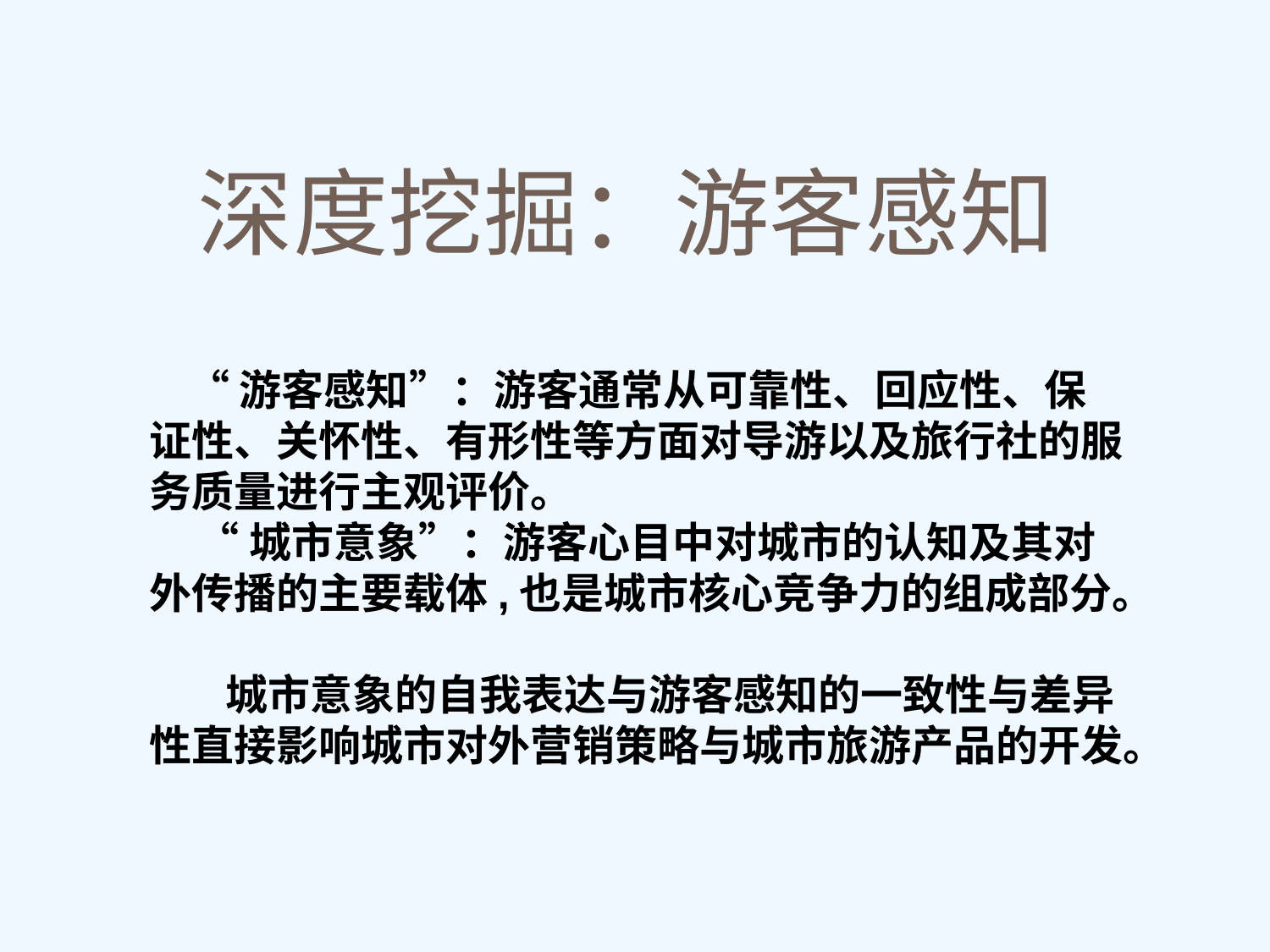

深度挖掘：游客感知
    “游客感知”：游客通常从可靠性、回应性、保证性、关怀性、有形性等方面对导游以及旅行社的服务质量进行主观评价。
     “城市意象”：游客心目中对城市的认知及其对外传播的主要载体,也是城市核心竞争力的组成部分。

       城市意象的自我表达与游客感知的一致性与差异性直接影响城市对外营销策略与城市旅游产品的开发。